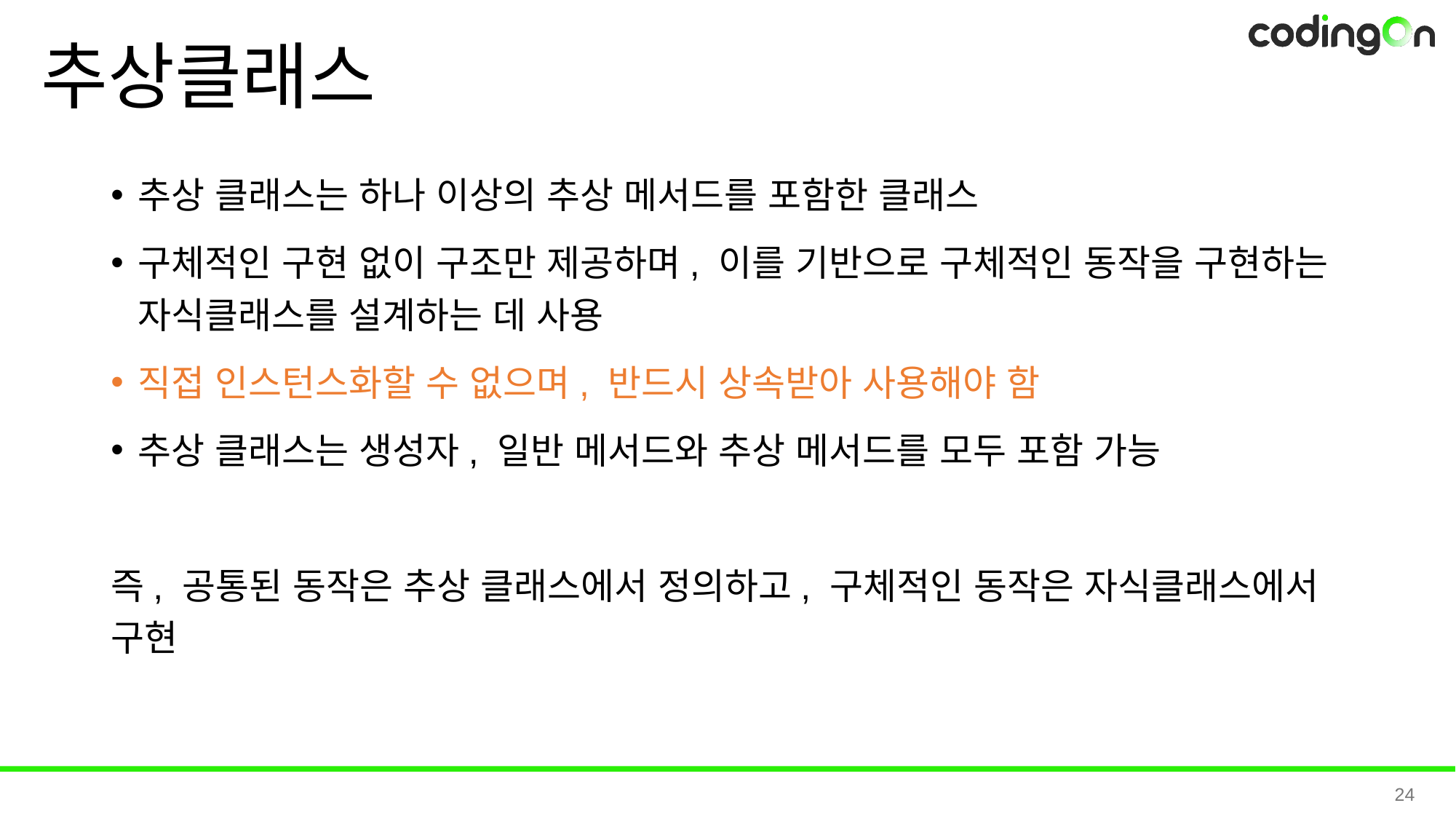

# 추상클래스
추상 클래스는 하나 이상의 추상 메서드를 포함한 클래스
구체적인 구현 없이 구조만 제공하며, 이를 기반으로 구체적인 동작을 구현하는 자식클래스를 설계하는 데 사용
직접 인스턴스화할 수 없으며, 반드시 상속받아 사용해야 함
추상 클래스는 생성자, 일반 메서드와 추상 메서드를 모두 포함 가능

즉, 공통된 동작은 추상 클래스에서 정의하고, 구체적인 동작은 자식클래스에서 구현
24